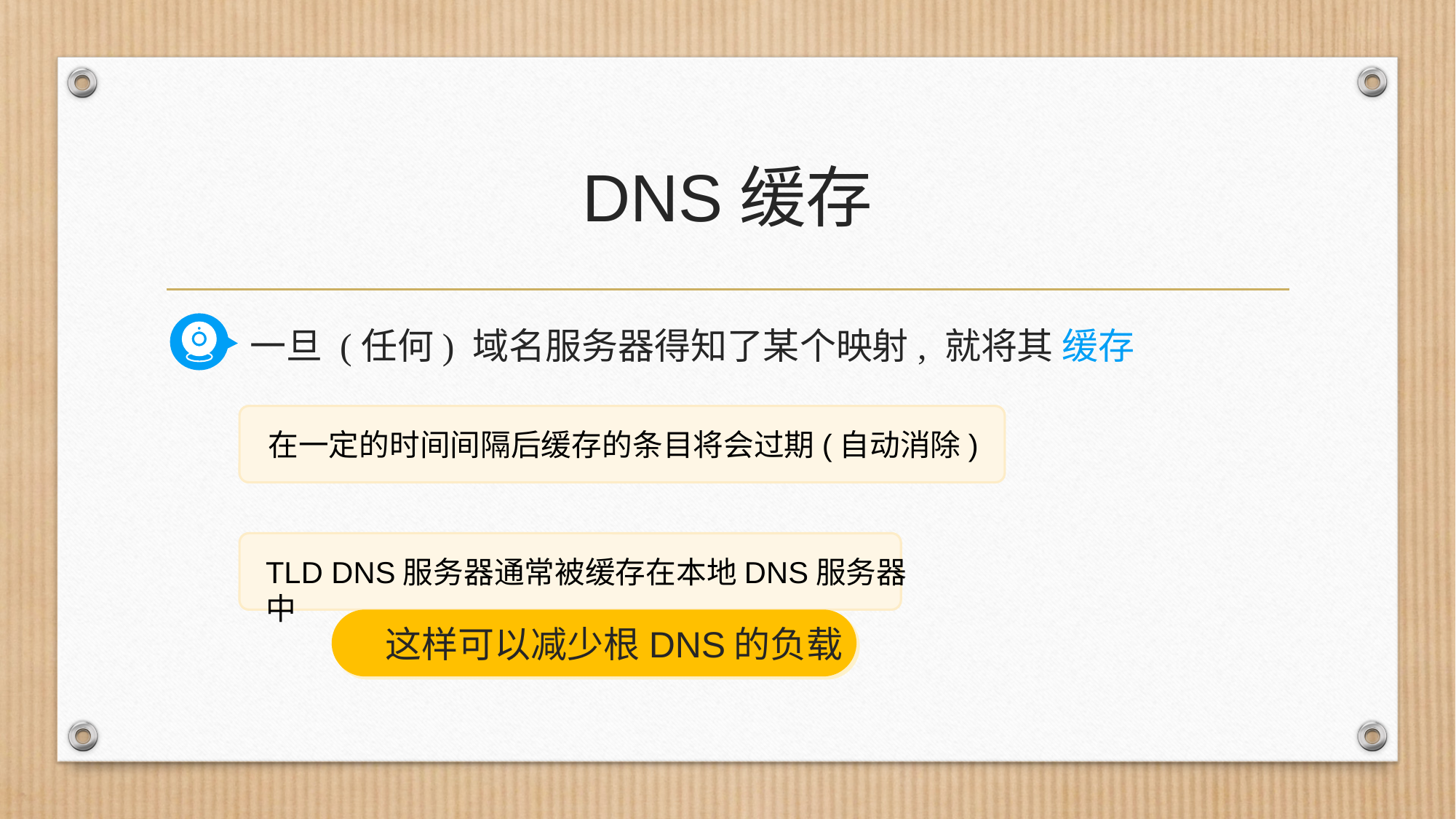

# DNS缓存

一旦 (任何) 域名服务器得知了某个映射, 就将其 缓存

在一定的时间间隔后缓存的条目将会过期(自动消除)

TLD DNS服务器通常被缓存在本地DNS服务器中
   这样可以减少根DNS的负载